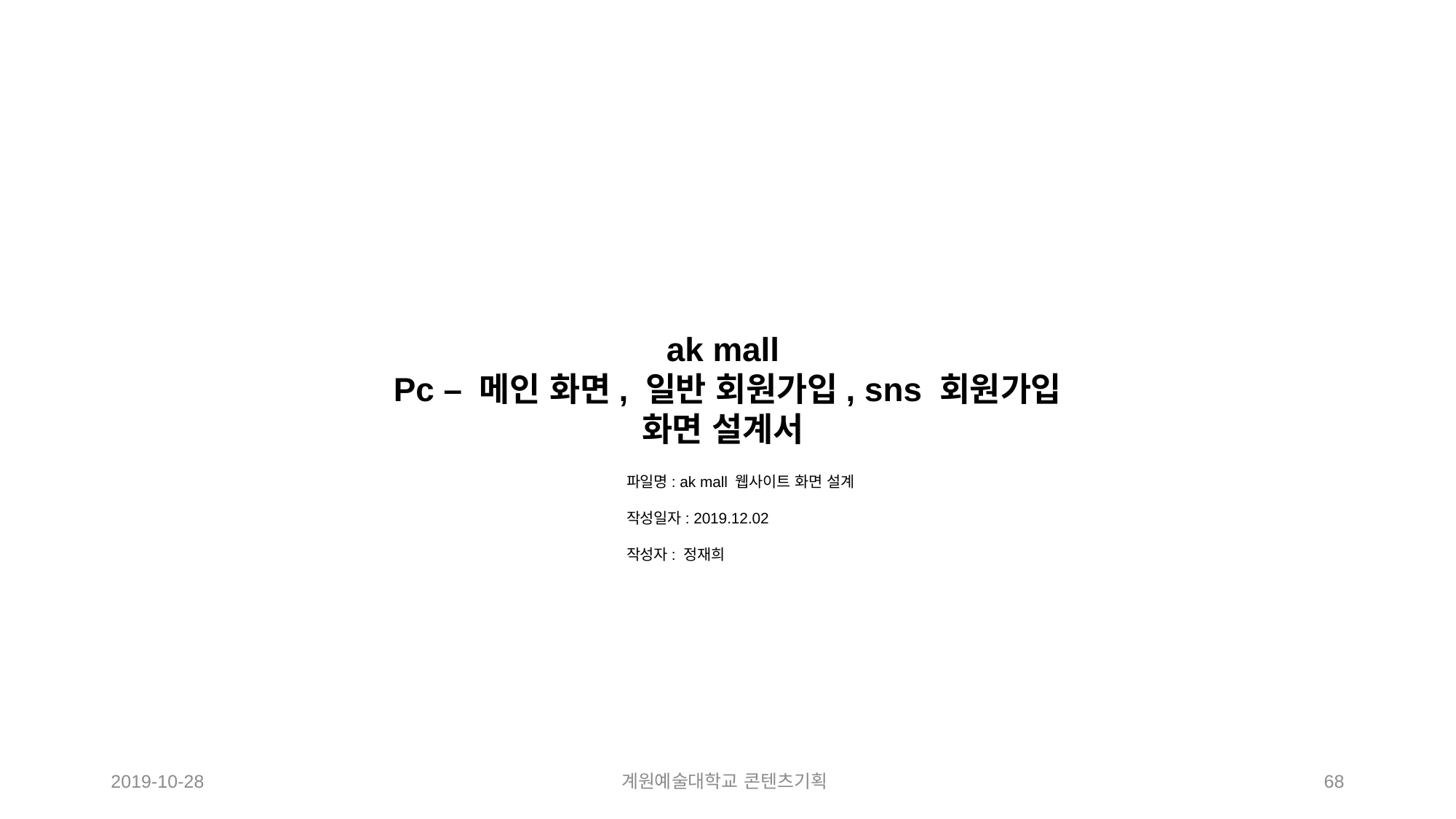

ak mall
Pc – 메인 화면, 일반 회원가입, sns 회원가입
화면 설계서
파일명: ak mall 웹사이트 화면 설계

작성일자: 2019.12.02

작성자: 정재희
2019-10-28
계원예술대학교 콘텐츠기획
68